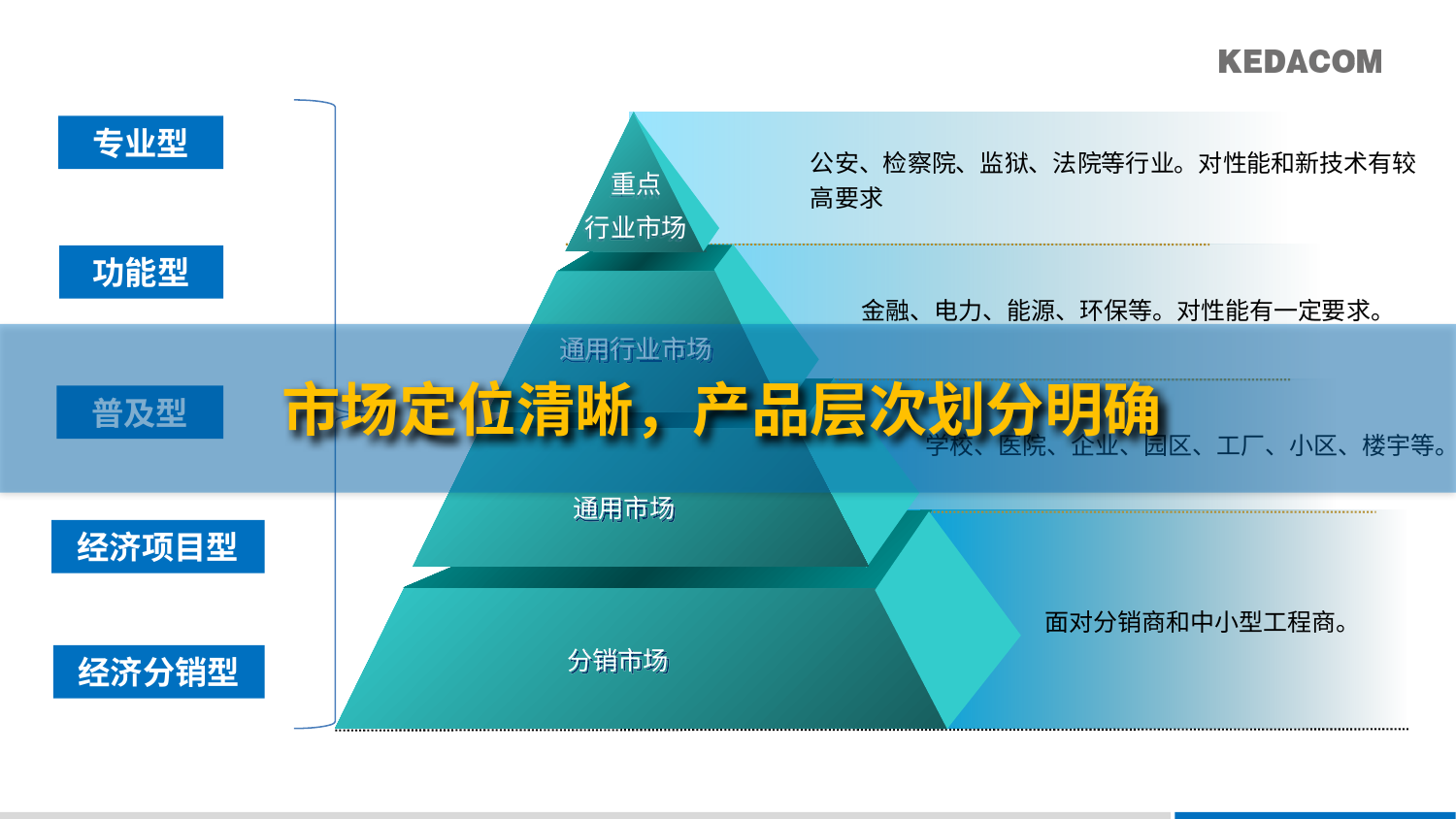

专业型
公安、检察院、监狱、法院等行业。对性能和新技术有较高要求
重点
行业市场

功能型

金融、电力、能源、环保等。对性能有一定要求。
通用行业市场

市场定位清晰，产品层次划分明确

普及型
学校、医院、企业、园区、工厂、小区、楼宇等。

通用市场

经济项目型

面对分销商和中小型工程商。
分销市场
经济分销型